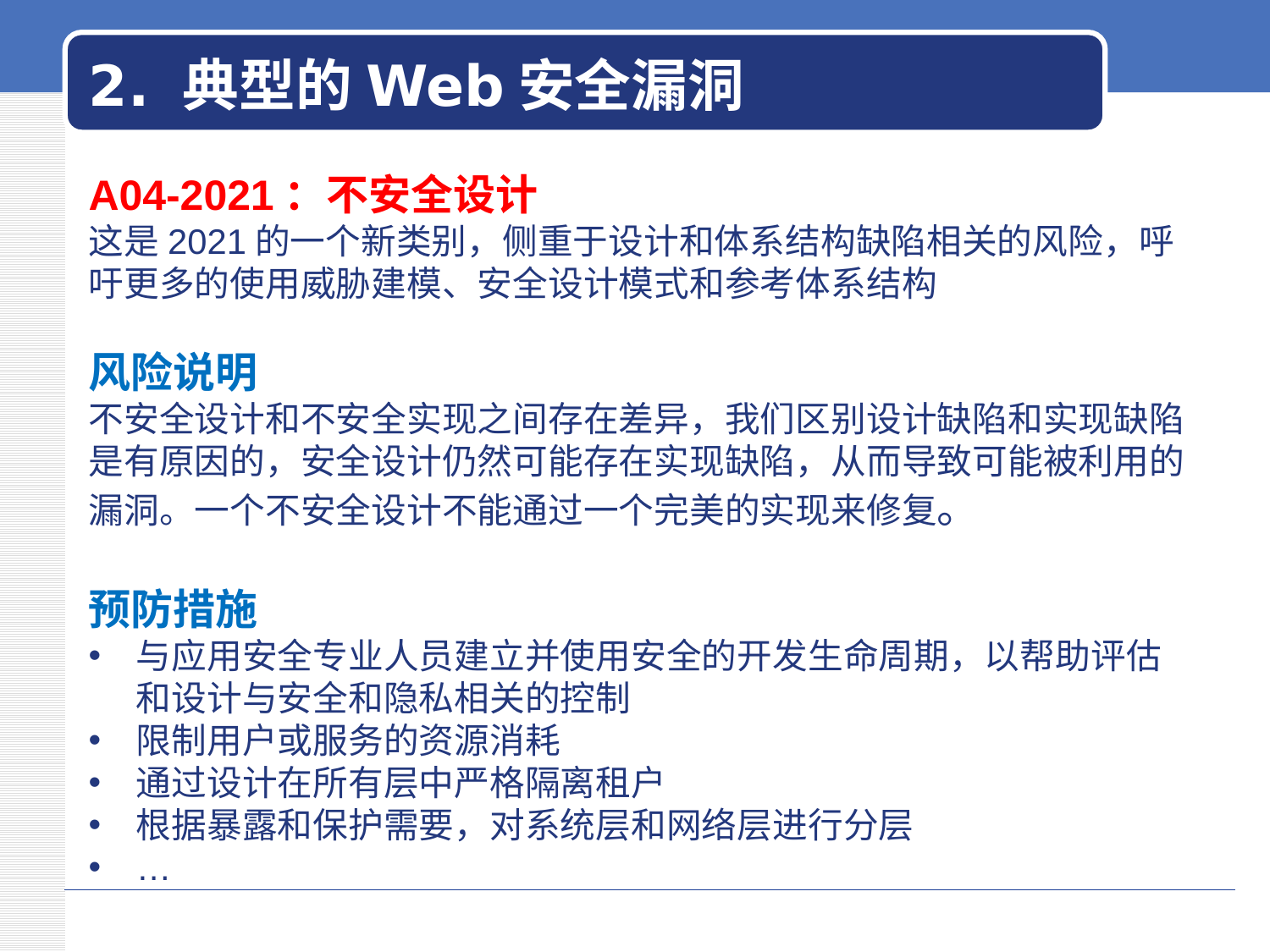

# 2. 典型的Web安全漏洞
A04-2021：不安全设计​
这是2021的一个新类别，侧重于设计和体系结构缺陷相关的风险，呼吁更多的使用威胁建模、安全设计模式和参考体系结构

风险说明​
不安全设计和不安全实现之间存在差异，我们区别设计缺陷和实现缺陷是有原因的，安全设计仍然可能存在实现缺陷，从而导致可能被利用的漏洞。一个不安全设计不能通过一个完美的实现来修复。

预防措施
与应用安全专业人员建立并使用安全的开发生命周期，以帮助评估和设计与安全和隐私相关的控制
限制用户或服务的资源消耗
通过设计在所有层中严格隔离租户
根据暴露和保护需要，对系统层和网络层进行分层
…